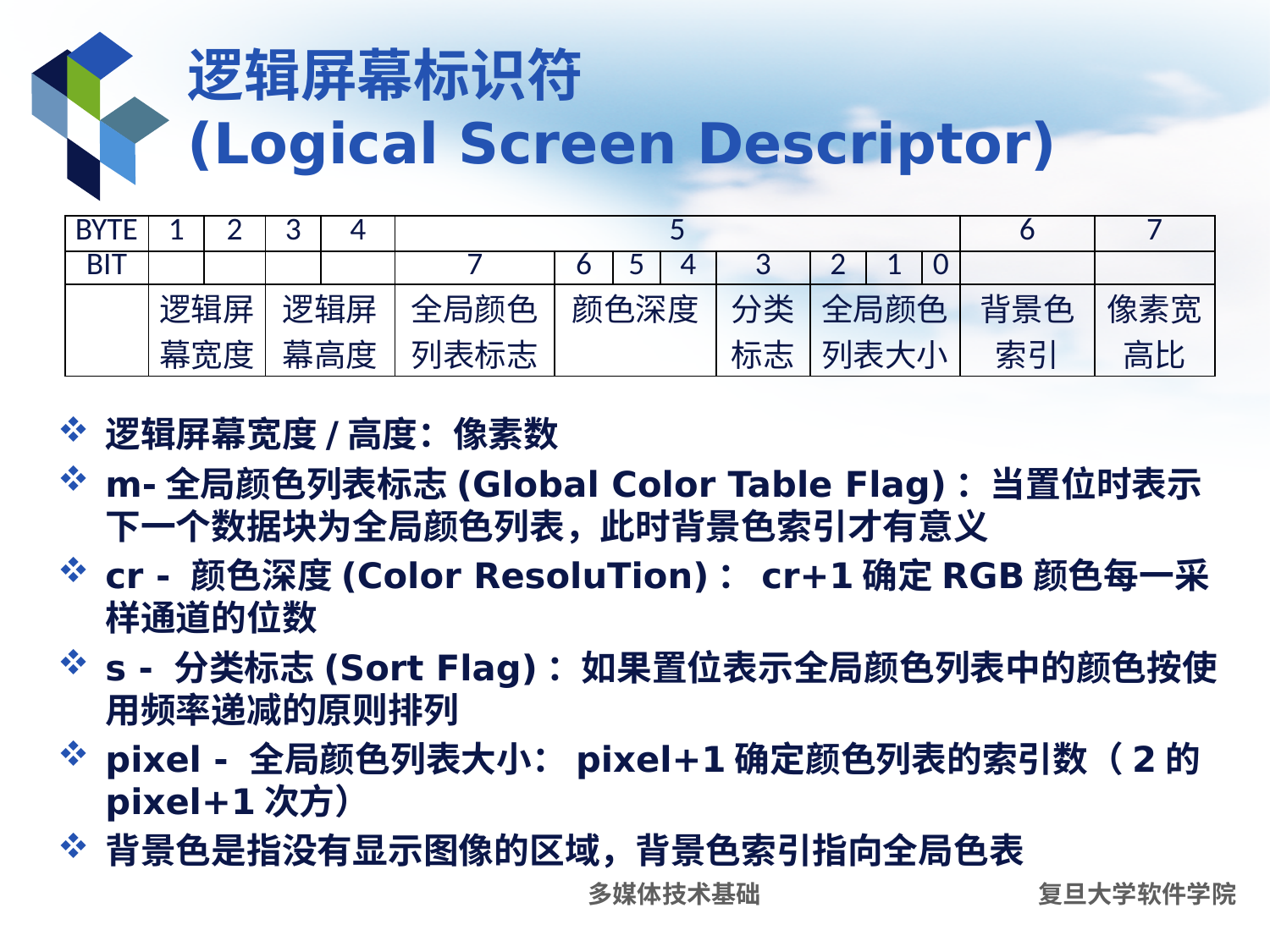

# 逻辑屏幕标识符 (Logical Screen Descriptor)
| BYTE | 1 | 2 | 3 | 4 | 5 |  |  |  |  |  |  |  | 6 | 7 |
| --- | --- | --- | --- | --- | --- | --- | --- | --- | --- | --- | --- | --- | --- | --- |
| BIT |  |  |  |  | 7 | 6 | 5 | 4 | 3 | 2 | 1 | 0 |  |  |
|  | 逻辑屏幕宽度 |  | 逻辑屏幕高度 |  | 全局颜色列表标志 | 颜色深度 |  |  | 分类标志 | 全局颜色列表大小 |  |  | 背景色索引 | 像素宽高比 |
逻辑屏幕宽度/高度：像素数
m-全局颜色列表标志(Global Color Table Flag)：当置位时表示下一个数据块为全局颜色列表，此时背景色索引才有意义
cr - 颜色深度(Color ResoluTion)：cr+1确定RGB颜色每一采样通道的位数
s - 分类标志(Sort Flag)：如果置位表示全局颜色列表中的颜色按使用频率递减的原则排列
pixel - 全局颜色列表大小：pixel+1确定颜色列表的索引数（2的pixel+1次方）
背景色是指没有显示图像的区域，背景色索引指向全局色表
多媒体技术基础